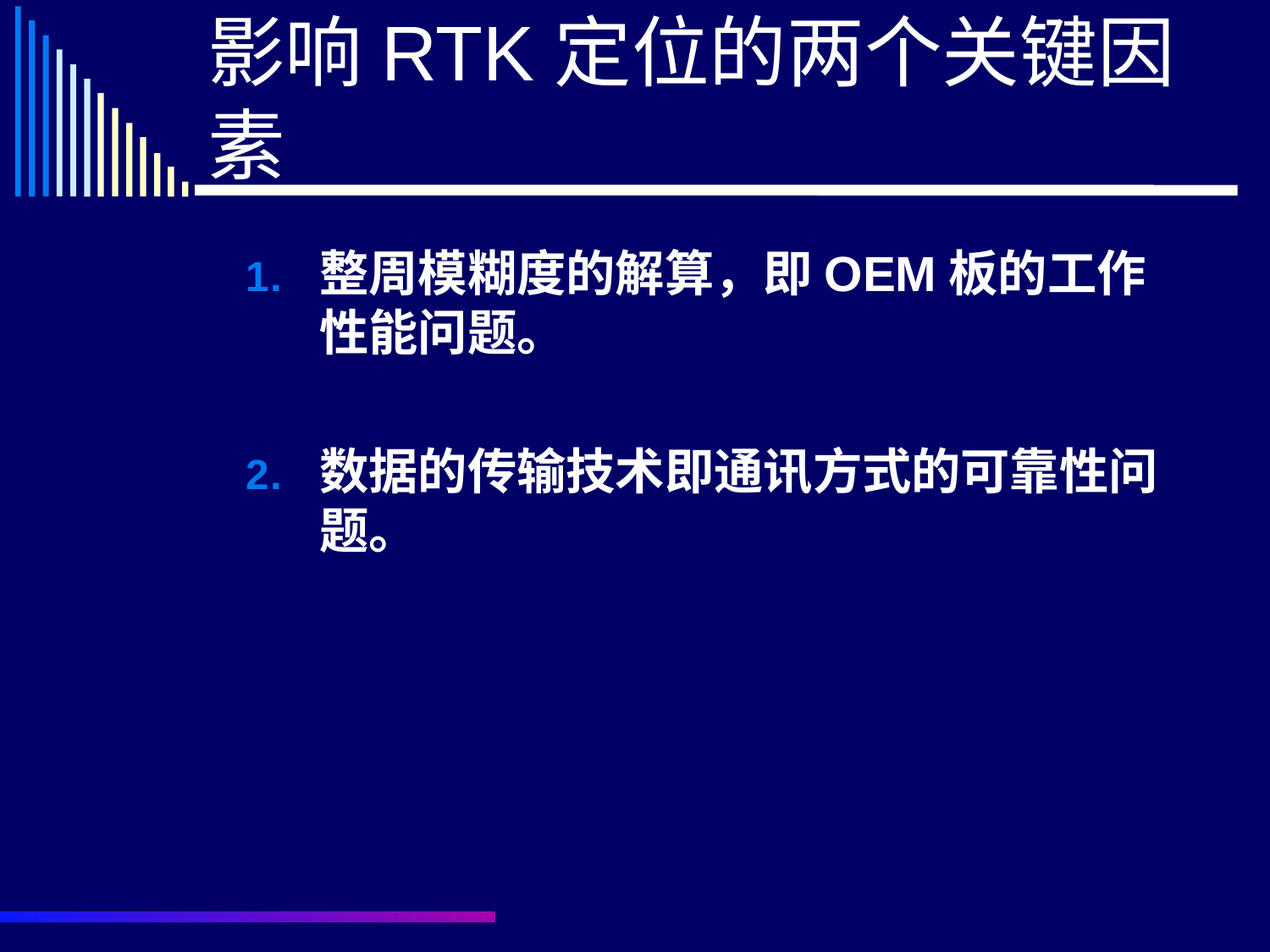

# 影响RTK定位的两个关键因素
整周模糊度的解算，即OEM板的工作性能问题。

数据的传输技术即通讯方式的可靠性问题。